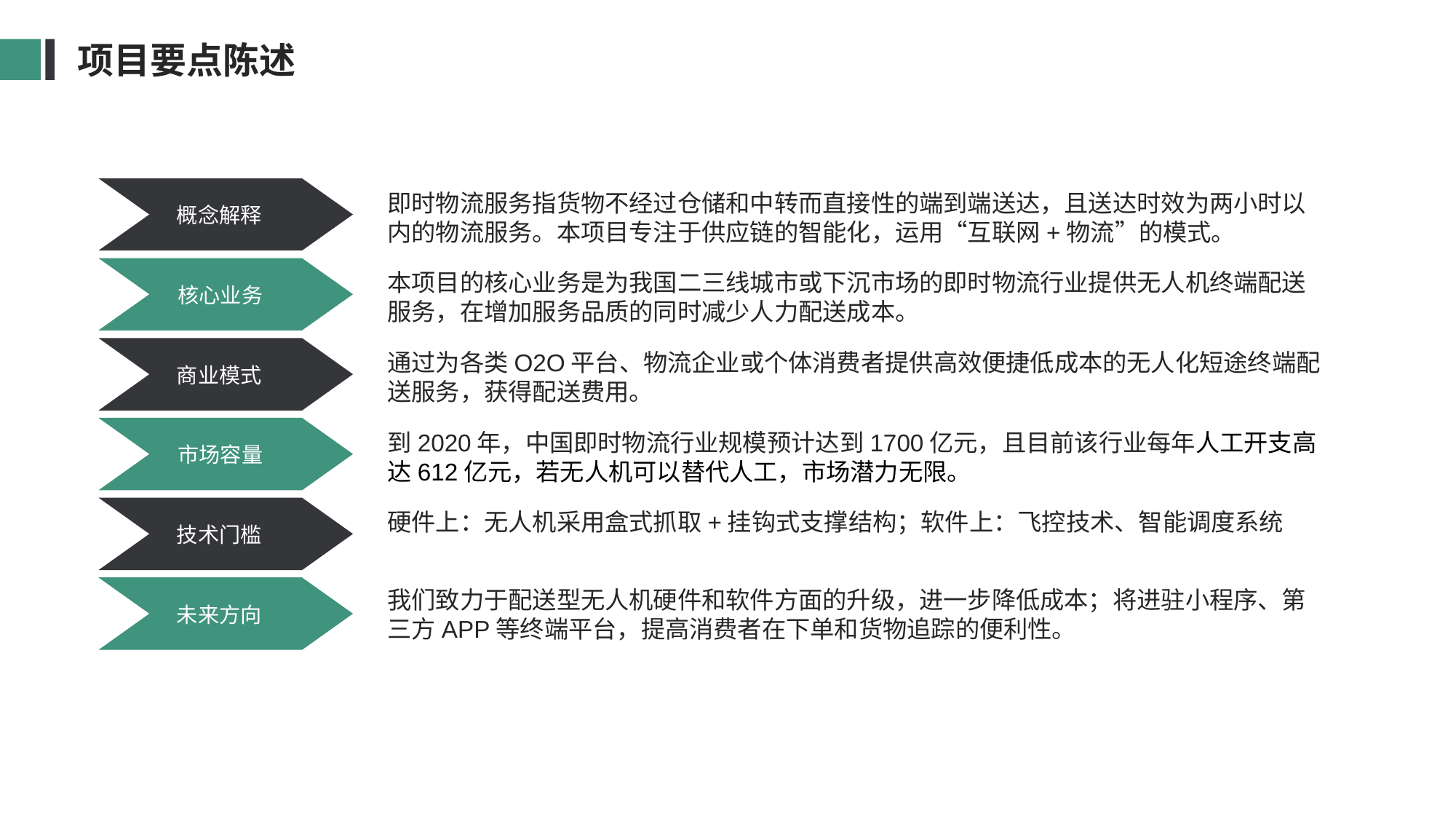

项目要点陈述

即时物流服务指货物不经过仓储和中转而直接性的端到端送达，且送达时效为两小时以内的物流服务。本项目专注于供应链的智能化，运用“互联网+物流”的模式。

概念解释

本项目的核心业务是为我国二三线城市或下沉市场的即时物流行业提供无人机终端配送服务，在增加服务品质的同时减少人力配送成本。
核心业务

通过为各类O2O平台、物流企业或个体消费者提供高效便捷低成本的无人化短途终端配送服务，获得配送费用。
商业模式

到2020年，中国即时物流行业规模预计达到1700亿元，且目前该行业每年人工开支高达612亿元，若无人机可以替代人工，市场潜力无限。
市场容量

硬件上：无人机采用盒式抓取+挂钩式支撑结构；软件上：飞控技术、智能调度系统
技术门槛

我们致力于配送型无人机硬件和软件方面的升级，进一步降低成本；将进驻小程序、第三方APP等终端平台，提高消费者在下单和货物追踪的便利性。
未来方向